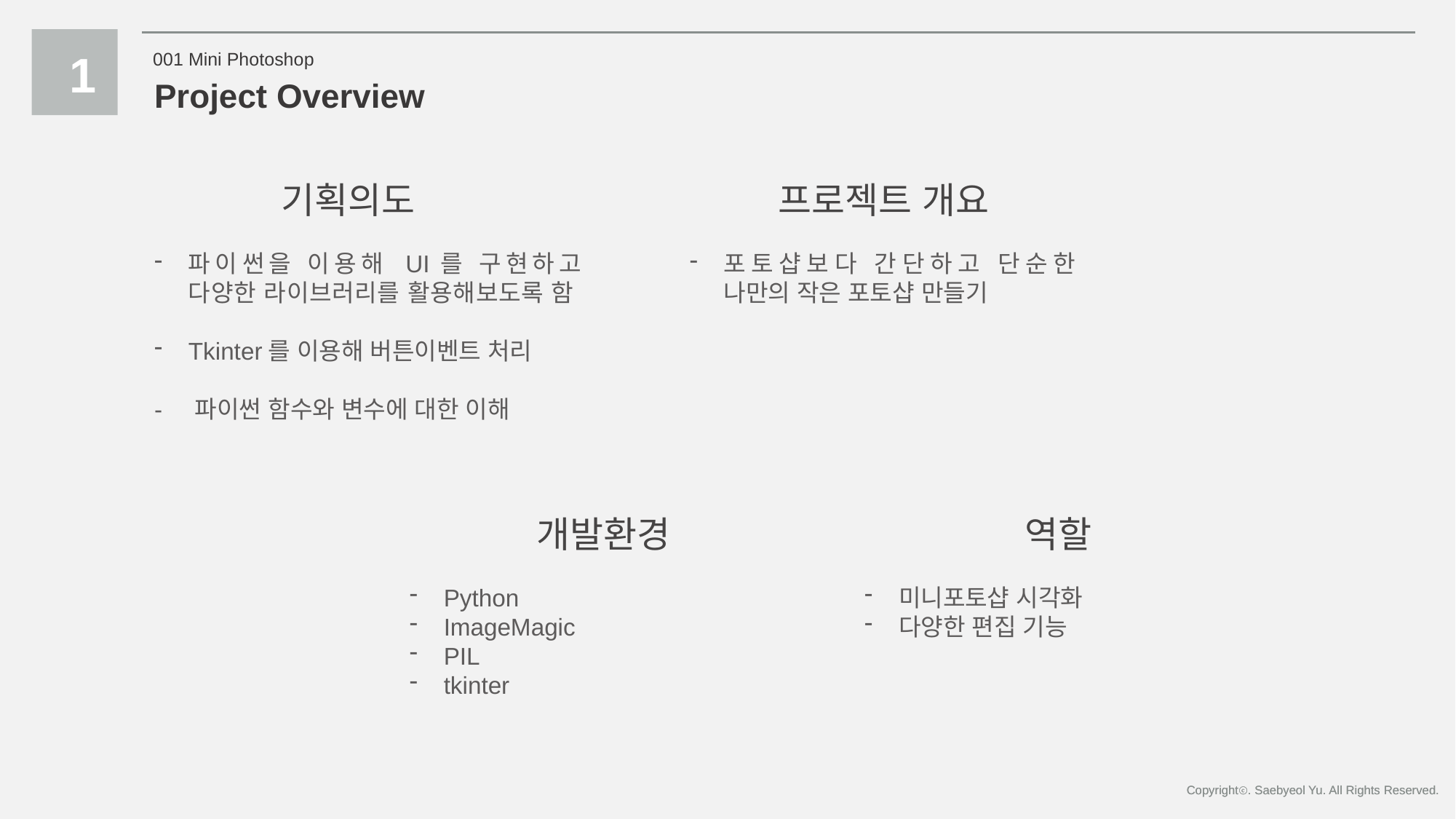

1
001 Mini Photoshop
Project Overview
프로젝트 개요
기획의도
포토샵보다 간단하고 단순한 나만의 작은 포토샵 만들기

파이썬을 이용해 UI를 구현하고 다양한 라이브러리를 활용해보도록 함
Tkinter를 이용해 버튼이벤트 처리
-    파이썬 함수와 변수에 대한 이해

개발환경
역할
Python
ImageMagic
PIL
tkinter

미니포토샵 시각화
다양한 편집 기능
Copyrightⓒ. Saebyeol Yu. All Rights Reserved.